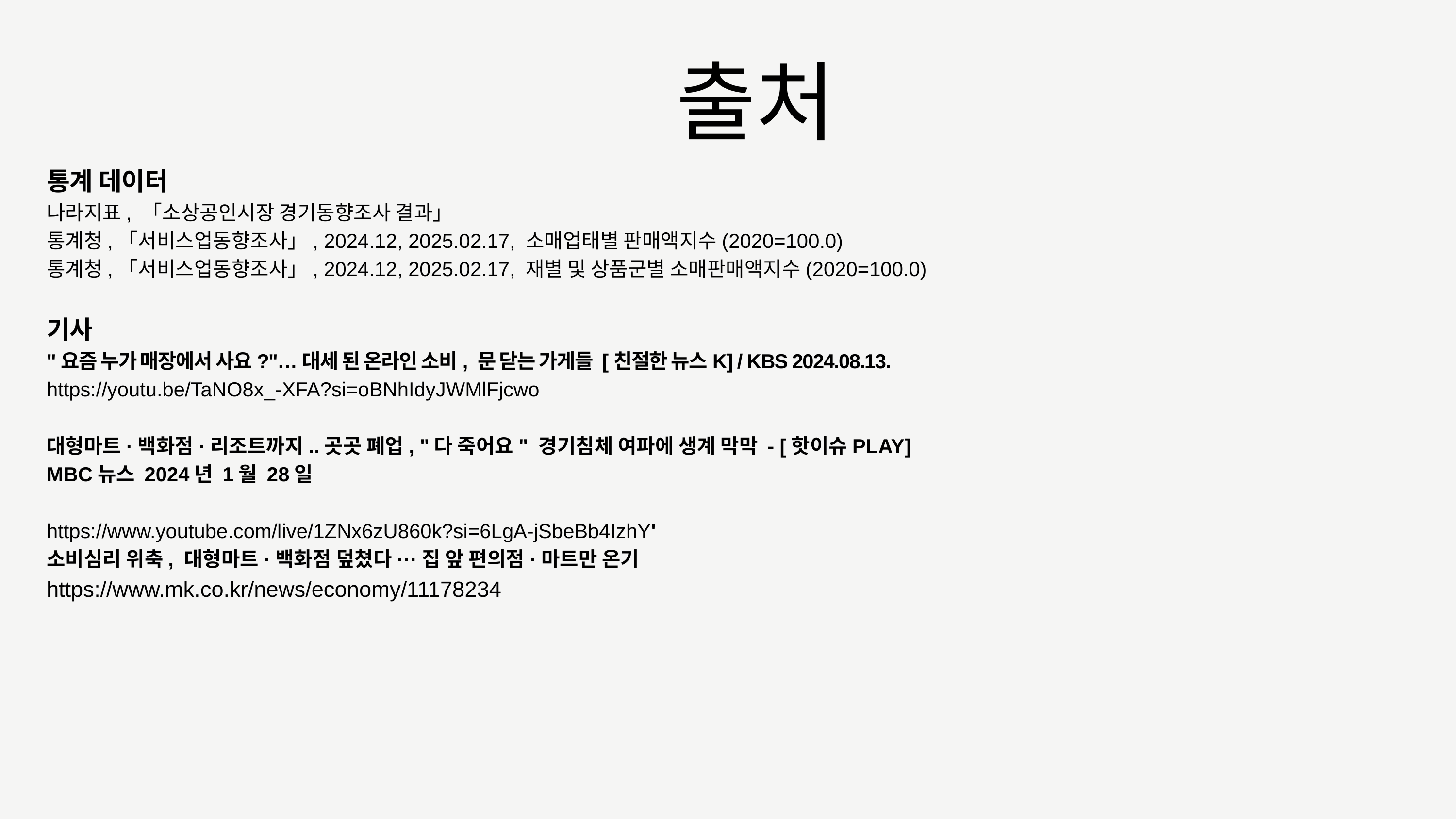

출처
통계 데이터
나라지표, 「소상공인시장 경기동향조사 결과」
통계청,「서비스업동향조사」, 2024.12, 2025.02.17, 소매업태별 판매액지수(2020=100.0)
통계청,「서비스업동향조사」, 2024.12, 2025.02.17, 재별 및 상품군별 소매판매액지수(2020=100.0)

기사
"요즘 누가 매장에서 사요?"…대세 된 온라인 소비, 문 닫는 가게들 [친절한 뉴스K] / KBS 2024.08.13.
https://youtu.be/TaNO8x_-XFA?si=oBNhIdyJWMlFjcwo

대형마트·백화점·리조트까지..곳곳 폐업, "다 죽어요" 경기침체 여파에 생계 막막 - [핫이슈PLAY] MBC뉴스 2024년 1월 28일

https://www.youtube.com/live/1ZNx6zU860k?si=6LgA-jSbeBb4IzhY'
소비심리 위축, 대형마트·백화점 덮쳤다···집 앞 편의점·마트만 온기
https://www.mk.co.kr/news/economy/11178234